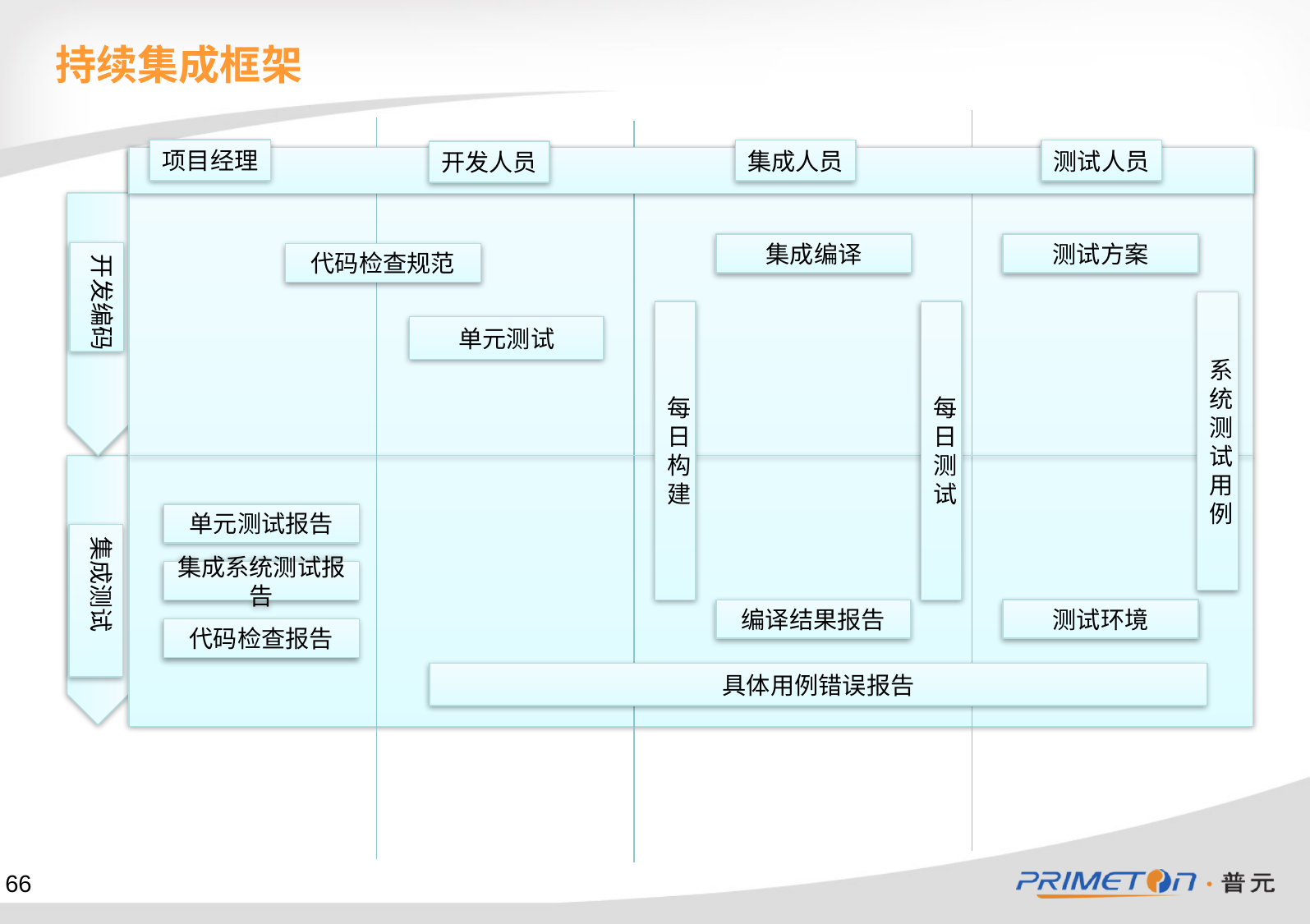

持续集成框架
项目经理
集成人员
测试人员
开发人员

测试方案
集成编译
开发编码
代码检查规范
系统测试用例

每日构建
每日测试
单元测试
单元测试报告
集成测试

系统测试

集成系统测试报告
测试环境
编译结果报告
代码检查报告
具体用例错误报告
66